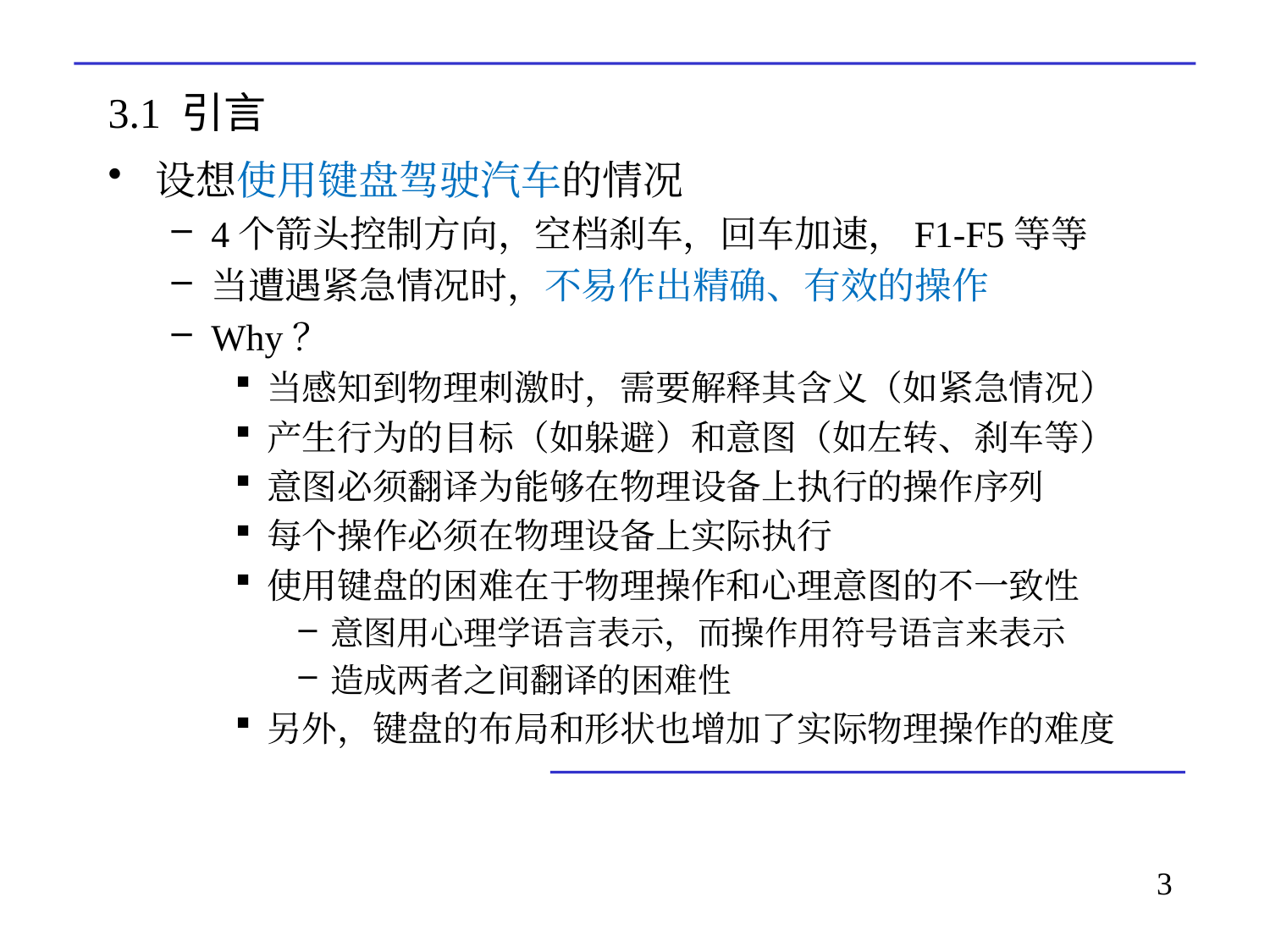

# 3.1 引言
设想使用键盘驾驶汽车的情况
4个箭头控制方向，空档刹车，回车加速，F1-F5等等
当遭遇紧急情况时，不易作出精确、有效的操作
Why？
当感知到物理刺激时，需要解释其含义（如紧急情况）
产生行为的目标（如躲避）和意图（如左转、刹车等）
意图必须翻译为能够在物理设备上执行的操作序列
每个操作必须在物理设备上实际执行
使用键盘的困难在于物理操作和心理意图的不一致性
意图用心理学语言表示，而操作用符号语言来表示
造成两者之间翻译的困难性
另外，键盘的布局和形状也增加了实际物理操作的难度
3